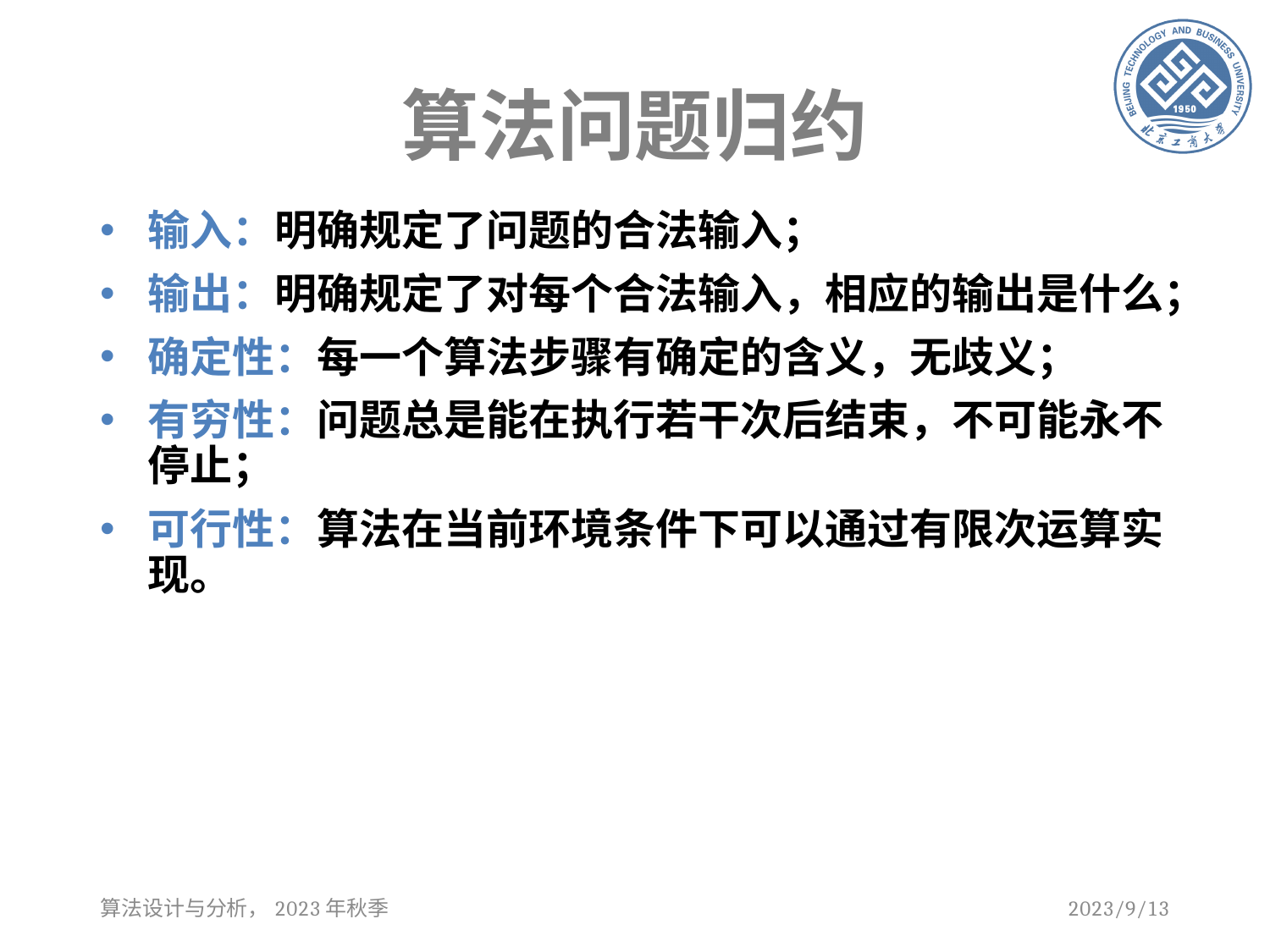

# 算法问题归约
输入：明确规定了问题的合法输入；
输出：明确规定了对每个合法输入，相应的输出是什么；
确定性：每一个算法步骤有确定的含义，无歧义；
有穷性：问题总是能在执行若干次后结束，不可能永不停止；
可行性：算法在当前环境条件下可以通过有限次运算实现。

算法设计与分析，2023年秋季
2023/9/13